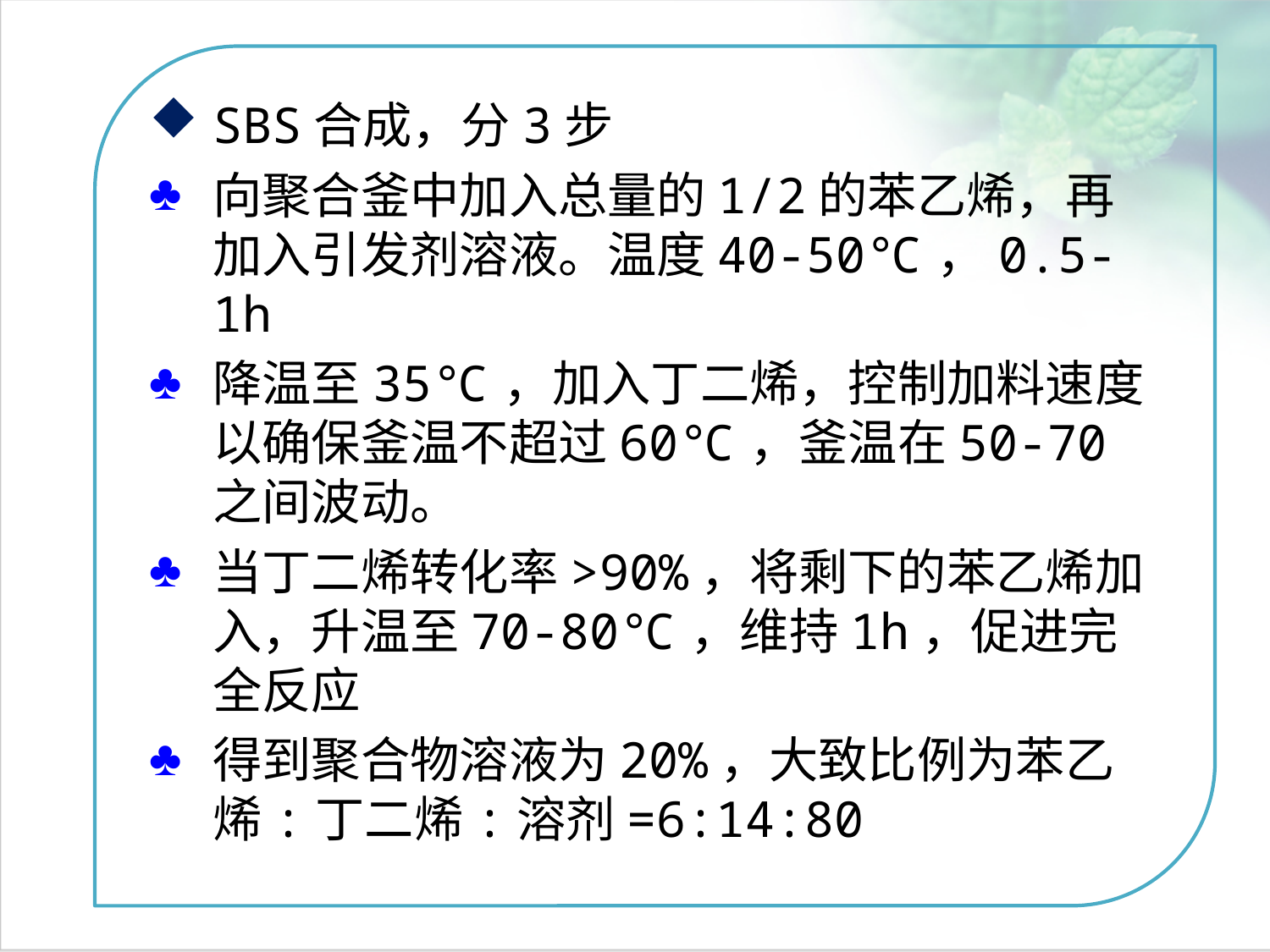

SBS合成，分3步
向聚合釜中加入总量的1/2的苯乙烯，再加入引发剂溶液。温度40-50℃，0.5-1h
降温至35℃，加入丁二烯，控制加料速度以确保釜温不超过60℃，釜温在50-70之间波动。
当丁二烯转化率>90%，将剩下的苯乙烯加入，升温至70-80℃，维持1h，促进完全反应
得到聚合物溶液为20%，大致比例为苯乙烯:丁二烯:溶剂=6:14:80
点击添加文本
点击添加文本
点击添加文本
点击添加文本